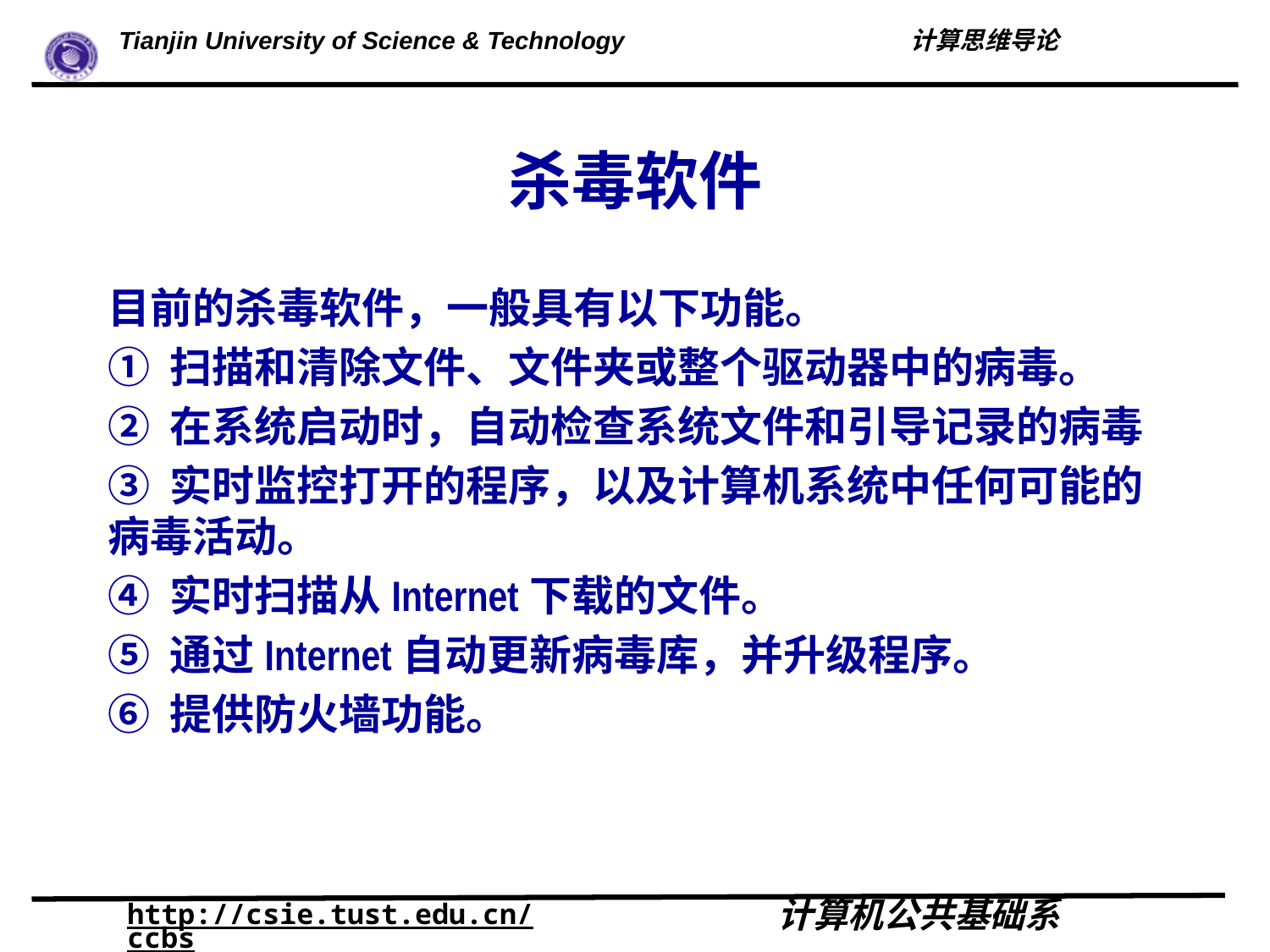

# 杀毒软件
目前的杀毒软件，一般具有以下功能。
① 扫描和清除文件、文件夹或整个驱动器中的病毒。
② 在系统启动时，自动检查系统文件和引导记录的病毒
③ 实时监控打开的程序，以及计算机系统中任何可能的病毒活动。
④ 实时扫描从Internet下载的文件。
⑤ 通过Internet自动更新病毒库，并升级程序。
⑥ 提供防火墙功能。